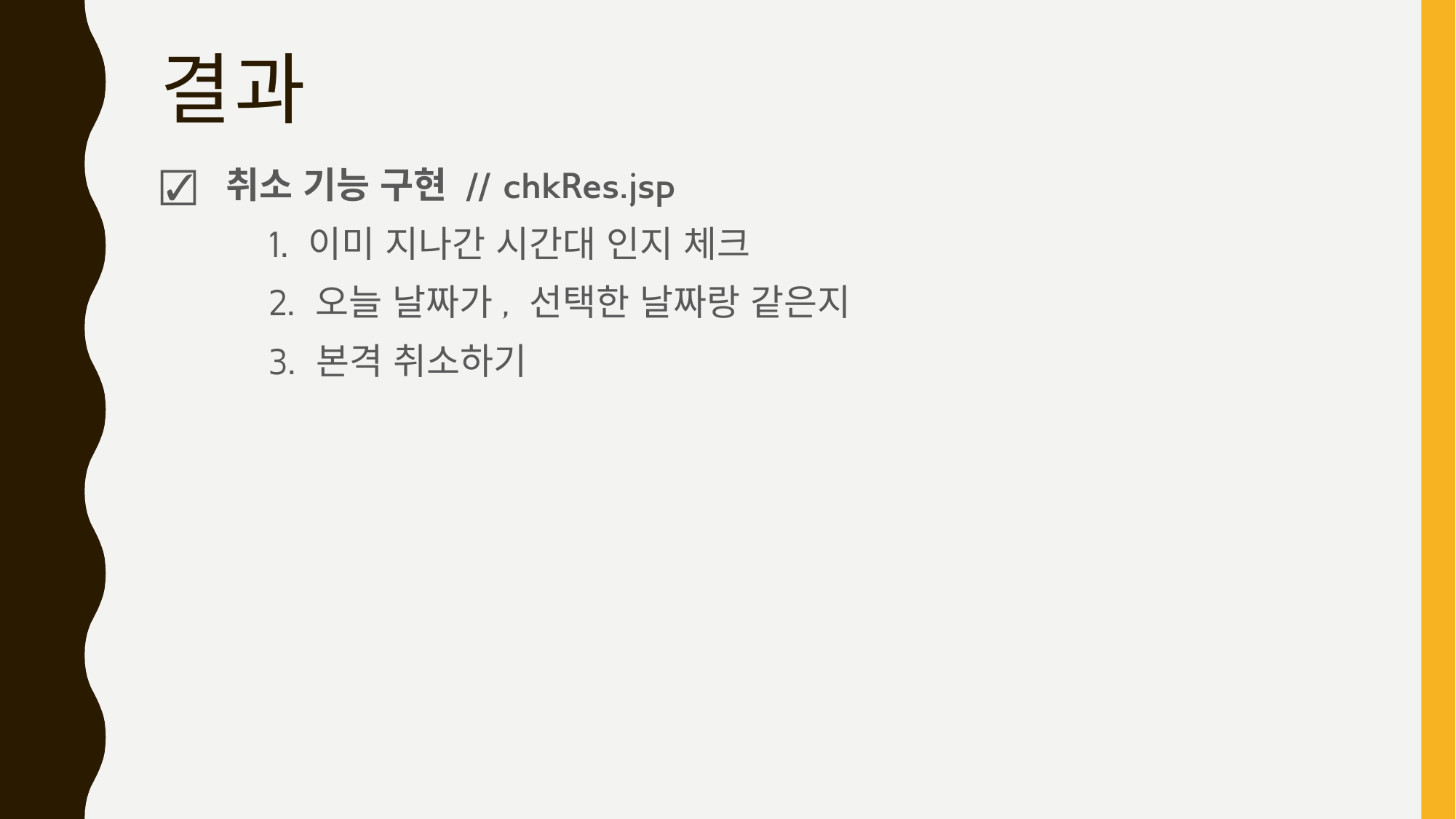

# 결과
☑️  취소 기능 구현 // chkRes.jsp
	1. 이미 지나간 시간대 인지 체크
	2. 오늘 날짜가, 선택한 날짜랑 같은지
	3. 본격 취소하기